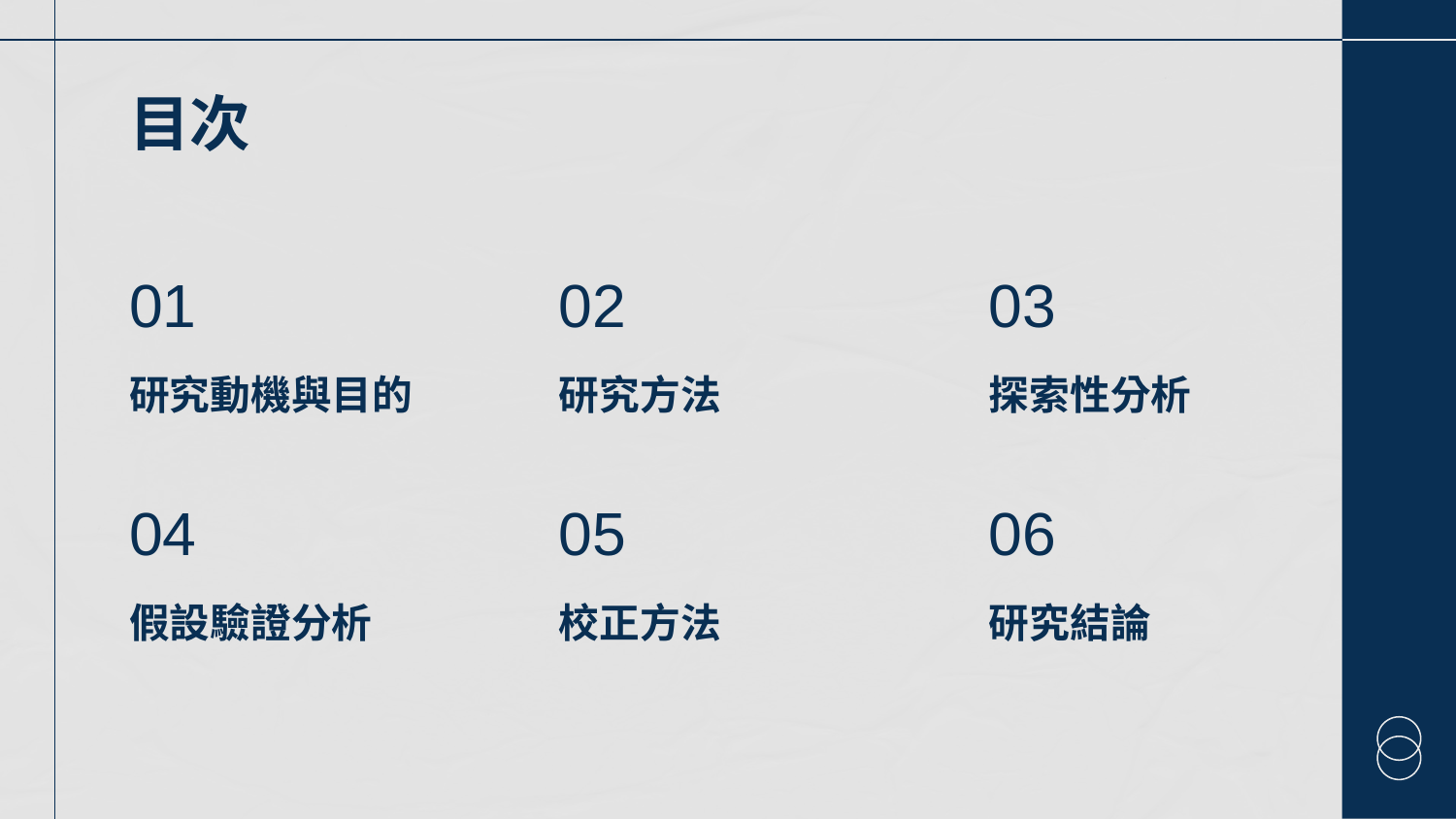

# 目次
01
02
03
研究動機與目的
研究方法
探索性分析
04
05
06
假設驗證分析
校正方法
研究結論